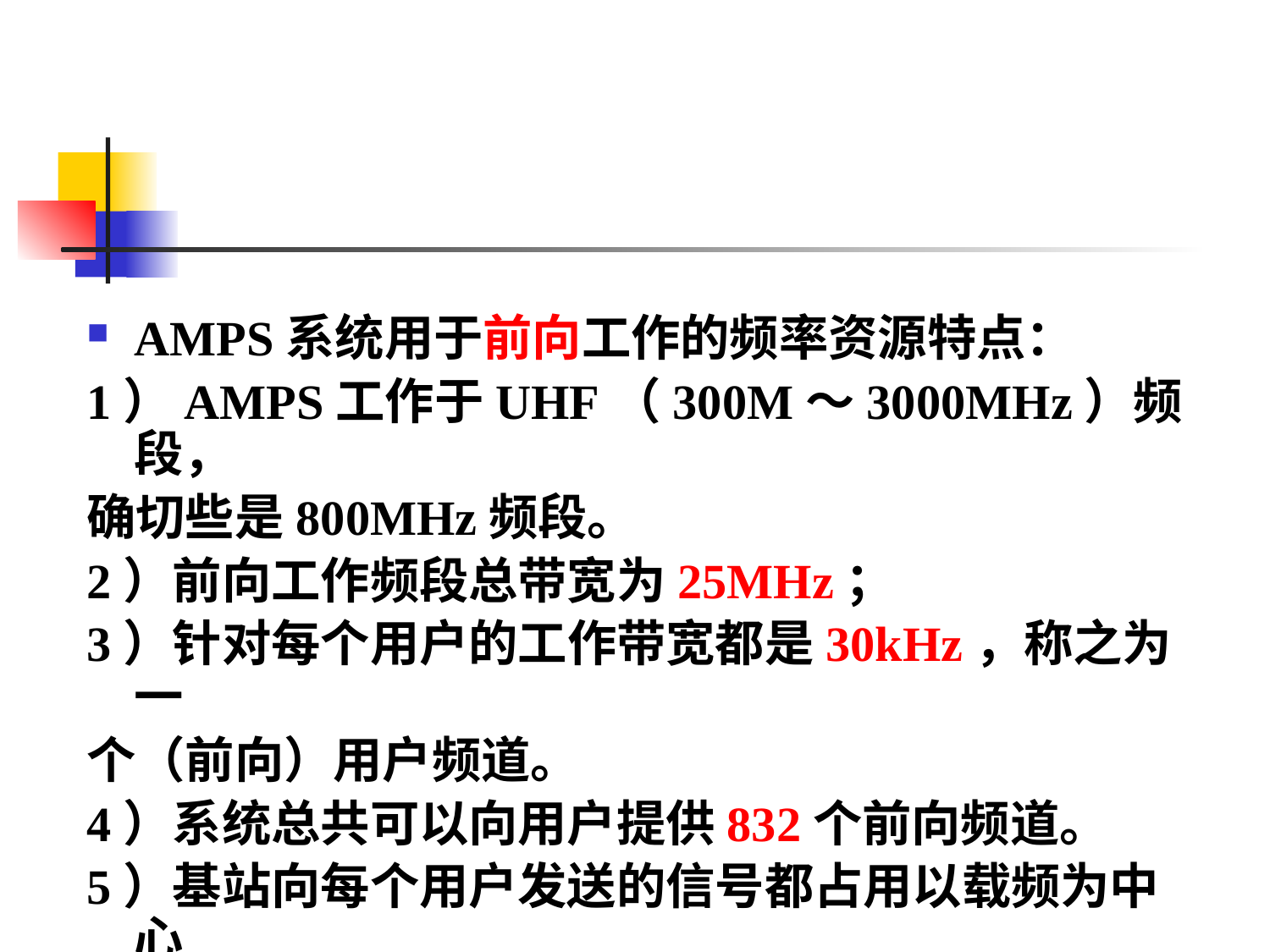

#
AMPS系统用于前向工作的频率资源特点：
1）AMPS工作于UHF（300M～3000MHz）频段，
确切些是800MHz频段。
2）前向工作频段总带宽为25MHz；
3）针对每个用户的工作带宽都是30kHz，称之为一
个（前向）用户频道。
4）系统总共可以向用户提供832个前向频道。
5）基站向每个用户发送的信号都占用以载频为中心
的30kHz带宽。